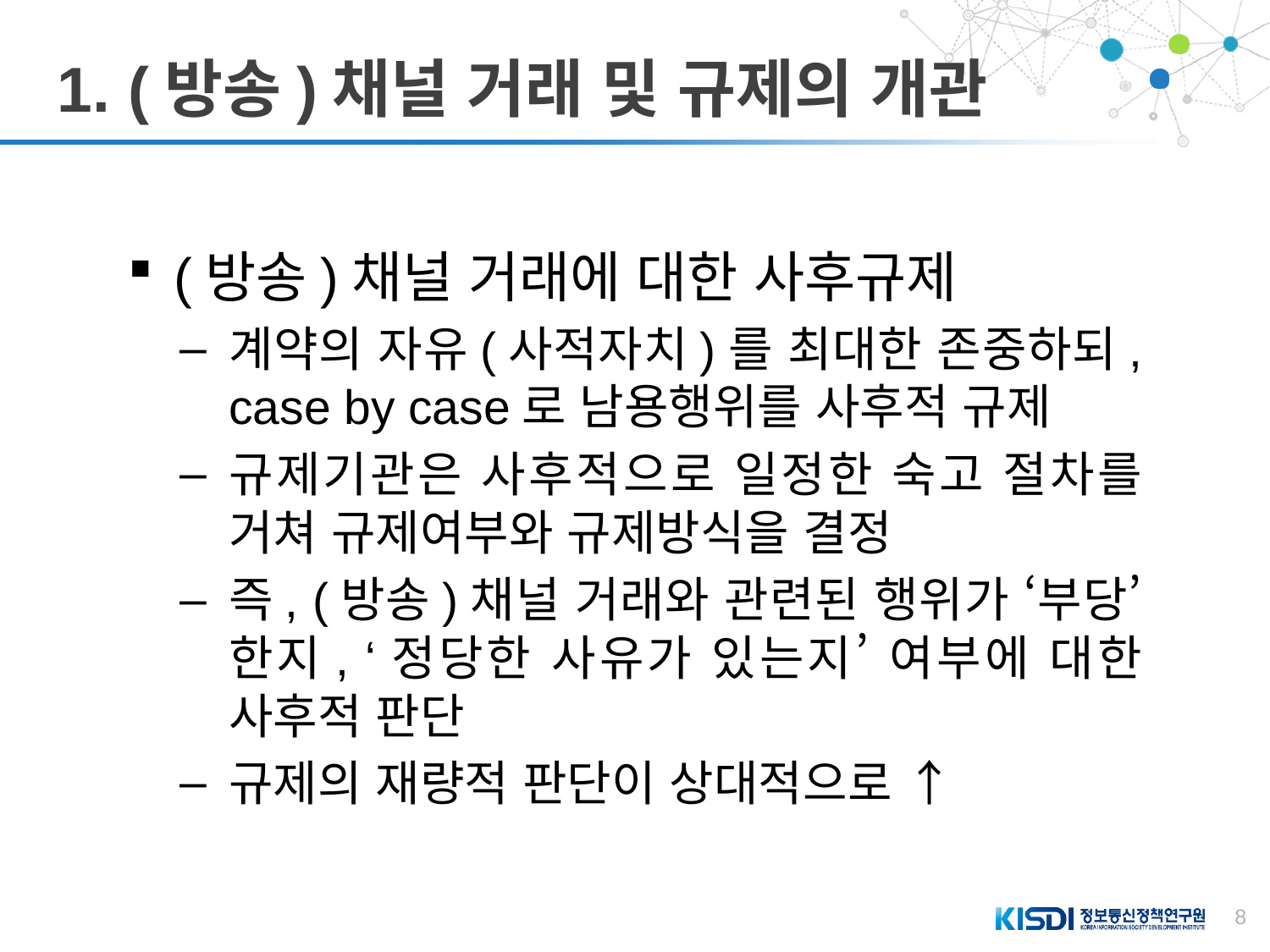

# 1. (방송)채널 거래 및 규제의 개관
(방송)채널 거래에 대한 사후규제
계약의 자유(사적자치)를 최대한 존중하되, case by case로 남용행위를 사후적 규제
규제기관은 사후적으로 일정한 숙고 절차를 거쳐 규제여부와 규제방식을 결정
즉, (방송)채널 거래와 관련된 행위가 ‘부당’한지, ‘정당한 사유가 있는지’ 여부에 대한 사후적 판단
규제의 재량적 판단이 상대적으로 ↑

8